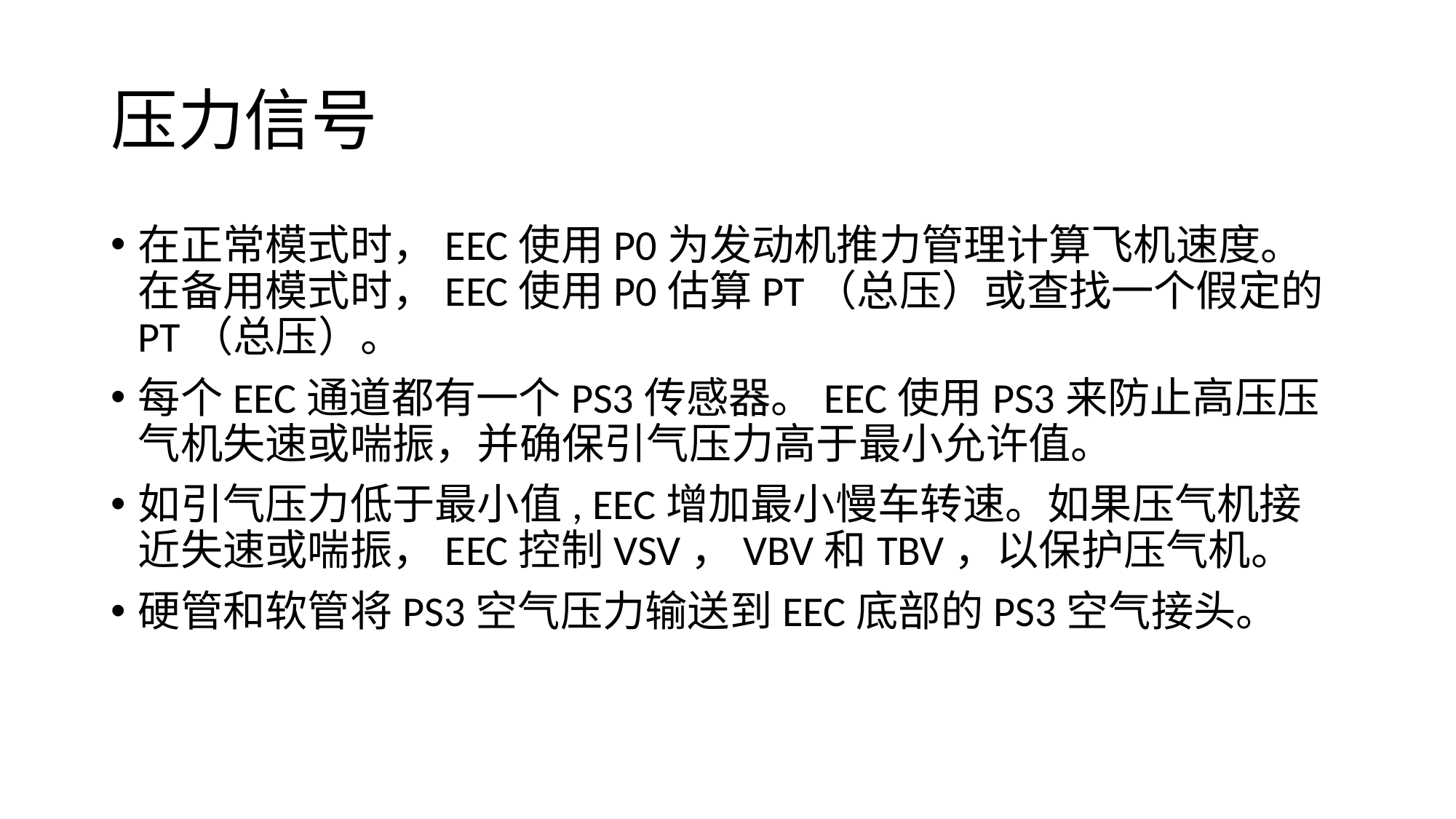

# 压力信号
在正常模式时，EEC使用P0为发动机推力管理计算飞机速度。在备用模式时，EEC使用P0估算PT（总压）或查找一个假定的PT（总压）。
每个EEC通道都有一个PS3传感器。EEC使用PS3来防止高压压气机失速或喘振，并确保引气压力高于最小允许值。
如引气压力低于最小值, EEC增加最小慢车转速。如果压气机接近失速或喘振，EEC控制VSV，VBV和TBV，以保护压气机。
硬管和软管将PS3空气压力输送到EEC底部的PS3空气接头。